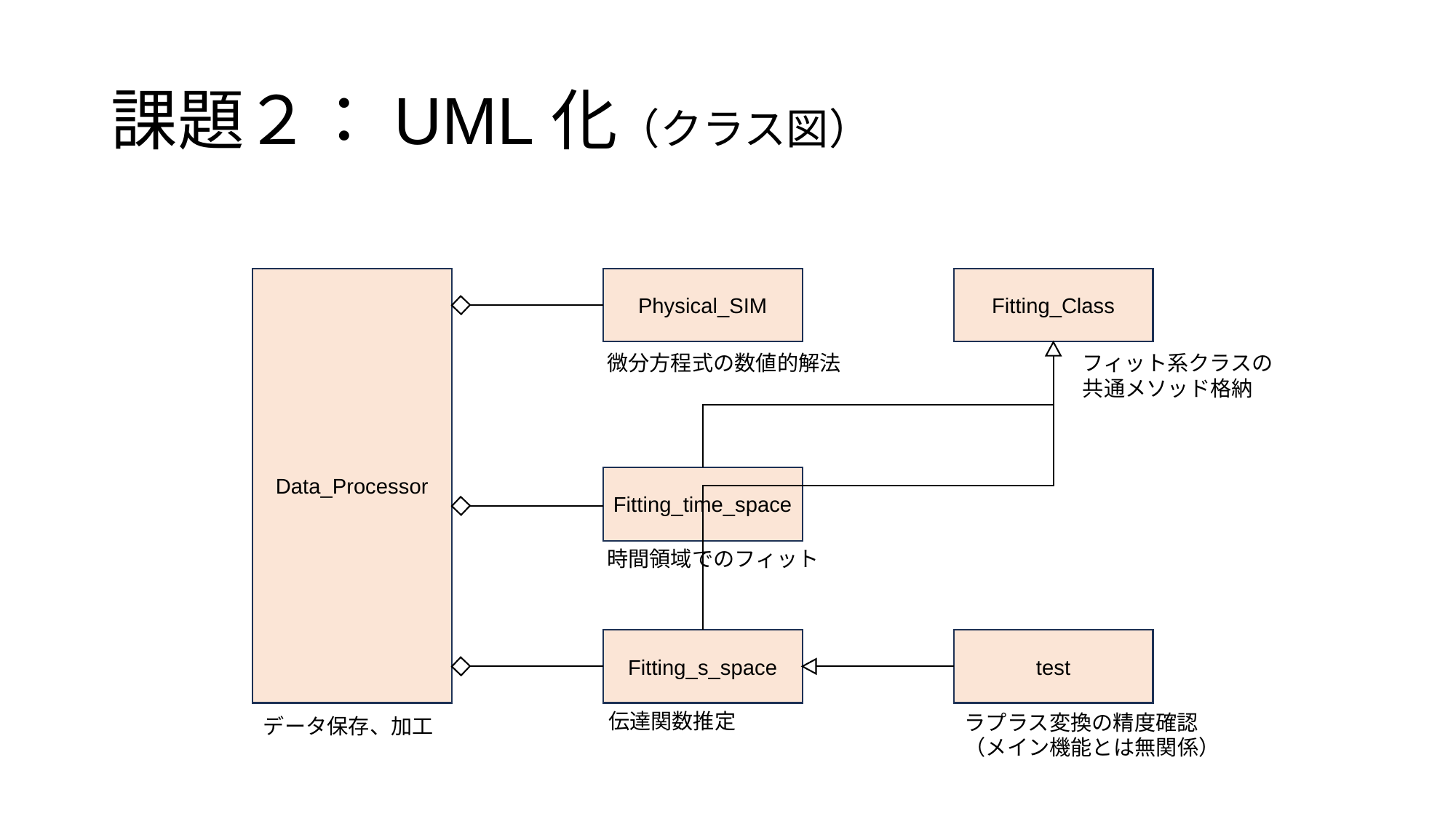

# 課題２：UML化（クラス図）
Physical_SIM
Fitting_Class
Data_Processor

微分方程式の数値的解法
フィット系クラスの共通メソッド格納
Fitting_time_space

時間領域でのフィット
Fitting_s_space
test

伝達関数推定
ラプラス変換の精度確認
（メイン機能とは無関係）
データ保存、加工